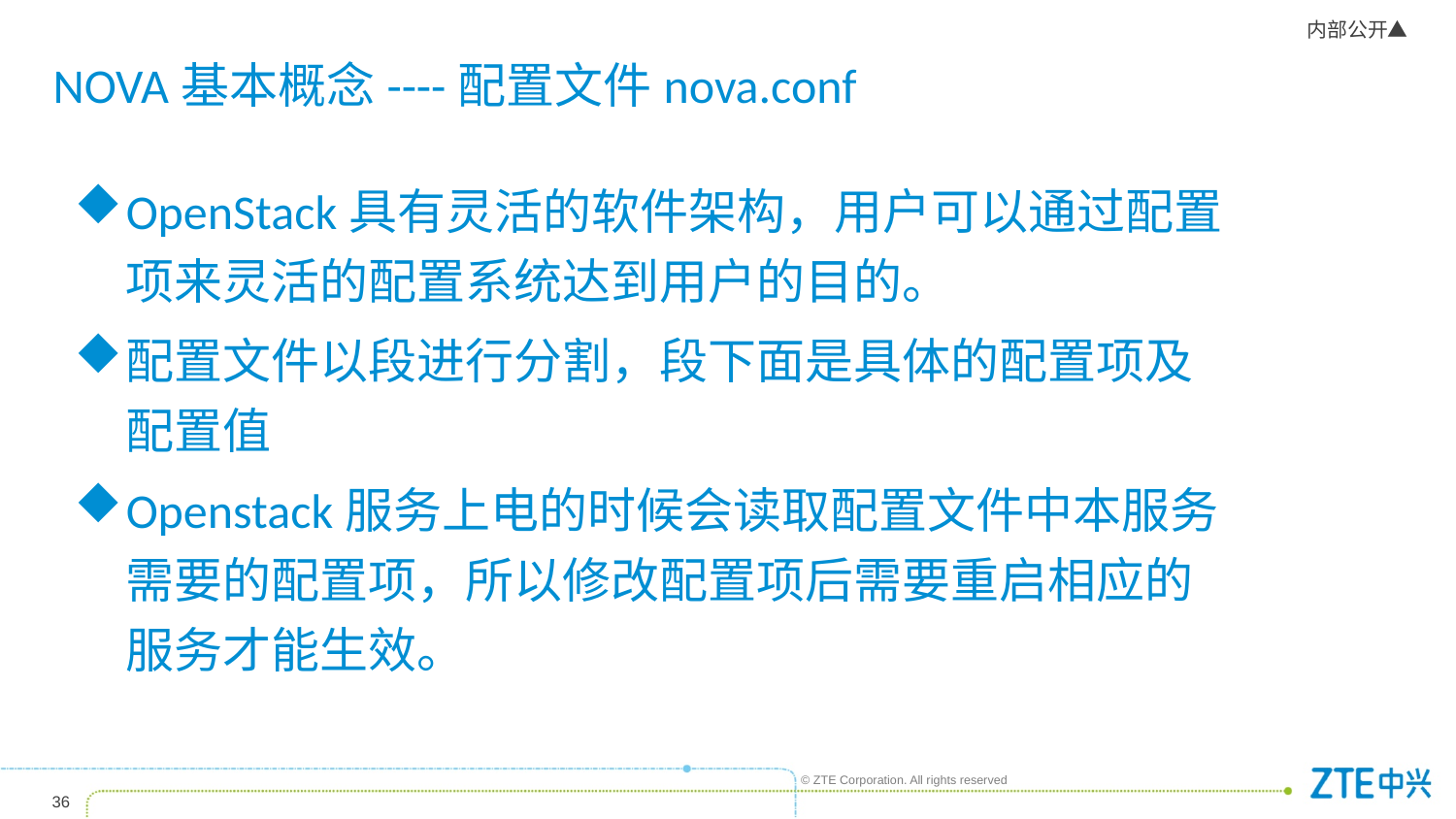

# NOVA基本概念----配置文件nova.conf
OpenStack具有灵活的软件架构，用户可以通过配置项来灵活的配置系统达到用户的目的。
配置文件以段进行分割，段下面是具体的配置项及配置值
Openstack服务上电的时候会读取配置文件中本服务需要的配置项，所以修改配置项后需要重启相应的服务才能生效。